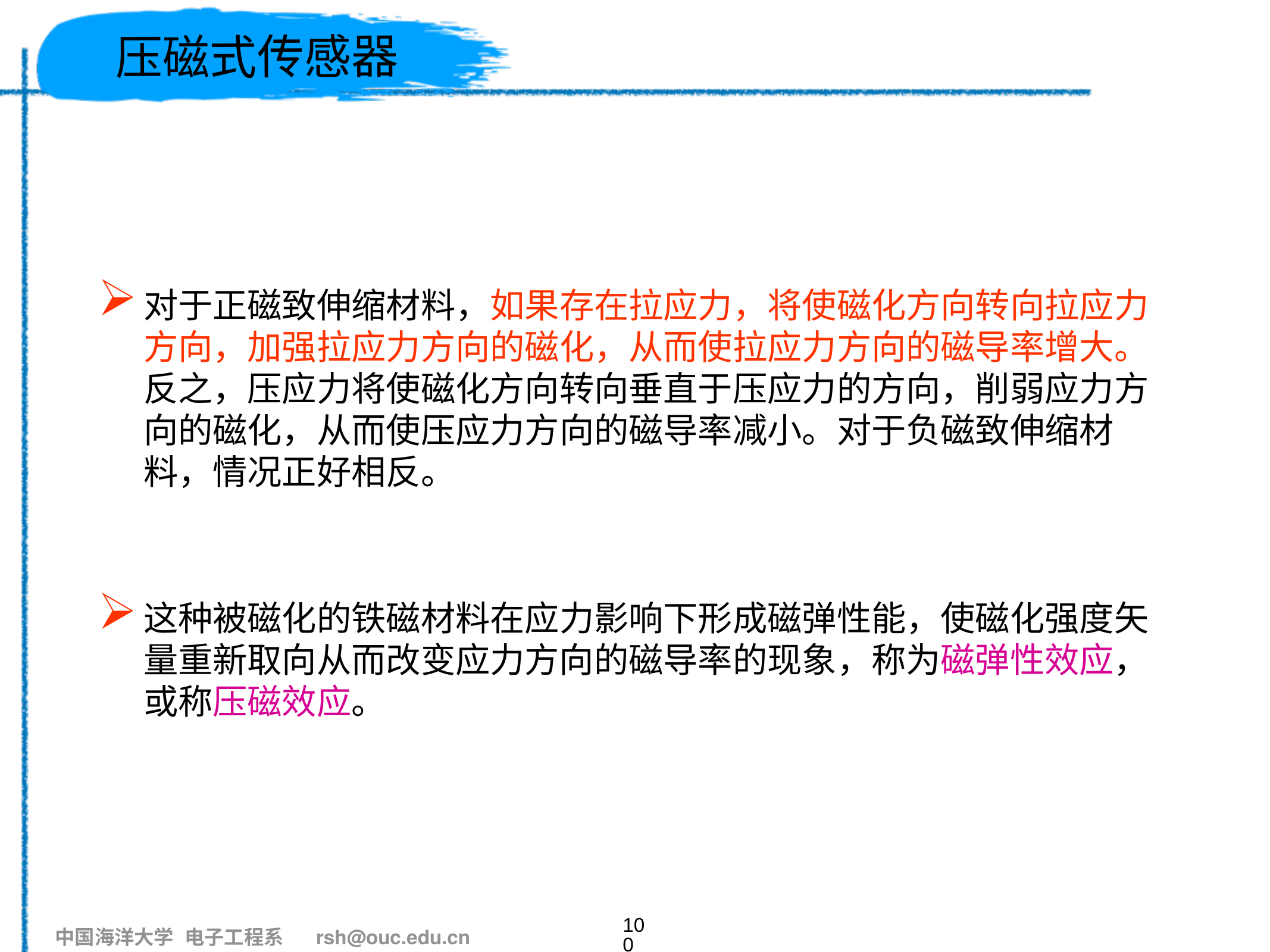

# 压磁式传感器
对于正磁致伸缩材料，如果存在拉应力，将使磁化方向转向拉应力方向，加强拉应力方向的磁化，从而使拉应力方向的磁导率增大。反之，压应力将使磁化方向转向垂直于压应力的方向，削弱应力方向的磁化，从而使压应力方向的磁导率减小。对于负磁致伸缩材料，情况正好相反。

这种被磁化的铁磁材料在应力影响下形成磁弹性能，使磁化强度矢量重新取向从而改变应力方向的磁导率的现象，称为磁弹性效应，或称压磁效应。
100